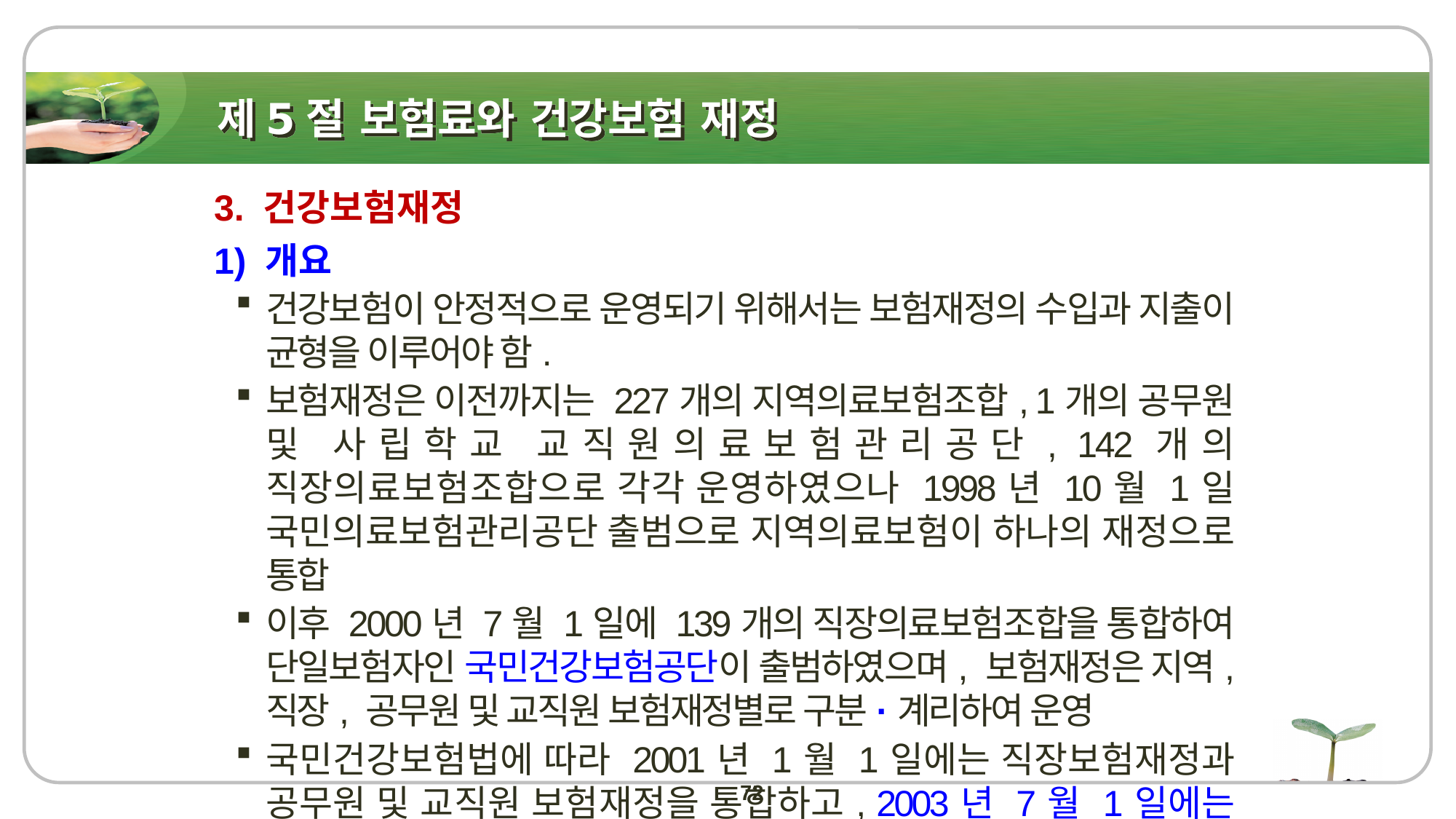

# 제5절 보험료와 건강보험 재정
3. 건강보험재정
1) 개요
건강보험이 안정적으로 운영되기 위해서는 보험재정의 수입과 지출이 균형을 이루어야 함.
보험재정은 이전까지는 227개의 지역의료보험조합, 1개의 공무원 및 사립학교 교직원의료보험관리공단, 142개의 직장의료보험조합으로 각각 운영하였으나 1998년 10월 1일 국민의료보험관리공단 출범으로 지역의료보험이 하나의 재정으로 통합
이후 2000년 7월 1일에 139개의 직장의료보험조합을 통합하여 단일보험자인 국민건강보험공단이 출범하였으며, 보험재정은 지역, 직장, 공무원 및 교직원 보험재정별로 구분·계리하여 운영
국민건강보험법에 따라 2001년 1월 1일에는 직장보험재정과 공무원 및 교직원 보험재정을 통합하고, 2003년 7월 1일에는 보험재정이 완전 통합
72